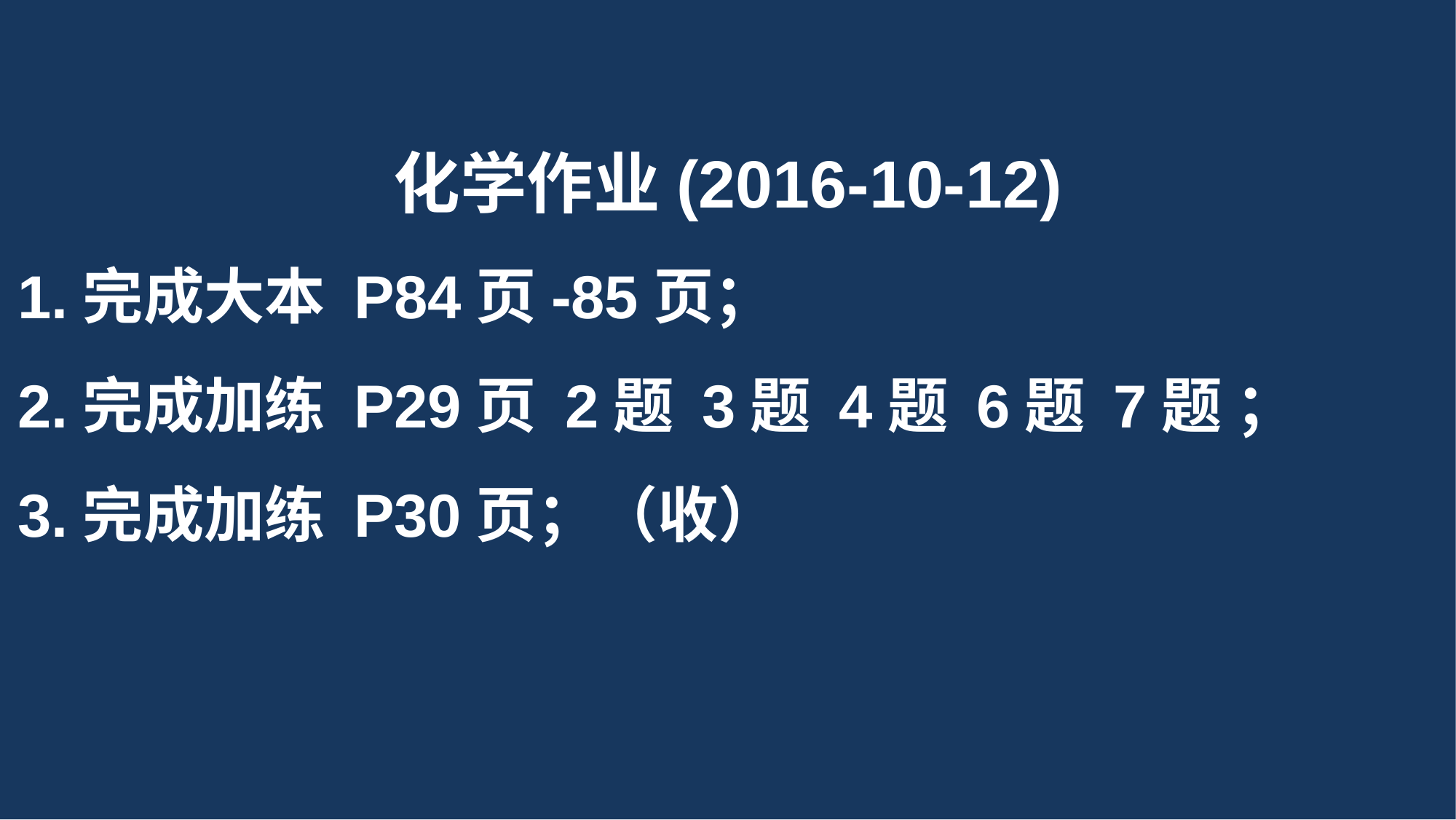

化学作业(2016-10-12)
1.完成大本 P84页-85页；
2.完成加练 P29页 2题 3题 4题 6题 7题 ；
3.完成加练 P30页；（收）